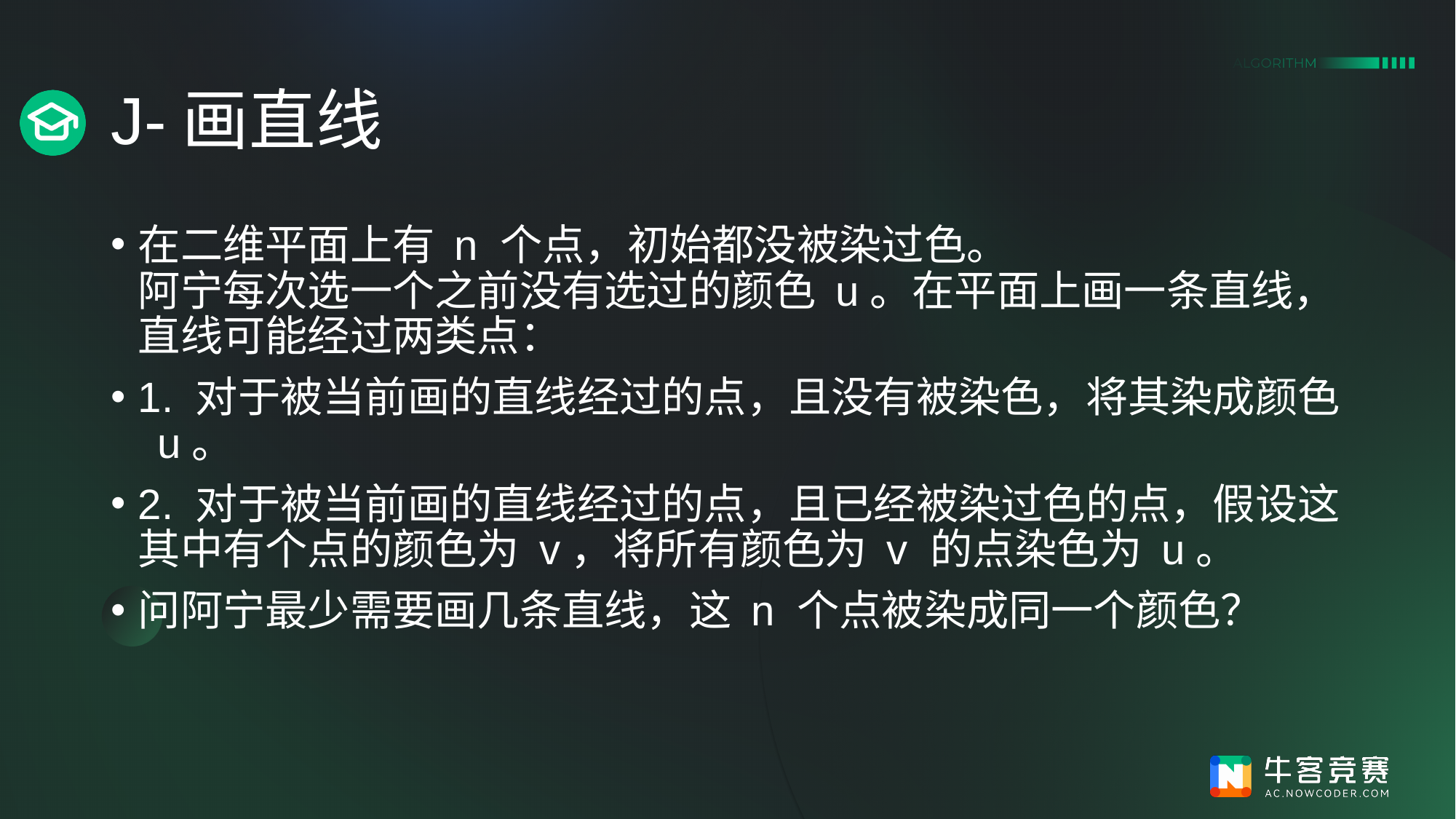

# J-画直线
在二维平面上有 n 个点，初始都没被染过色。
阿宁每次选一个之前没有选过的颜色 u。在平面上画一条直线，直线可能经过两类点：
1. 对于被当前画的直线经过的点，且没有被染色，将其染成颜色 u。
2. 对于被当前画的直线经过的点，且已经被染过色的点，假设这其中有个点的颜色为 v，将所有颜色为 v 的点染色为 u。
问阿宁最少需要画几条直线，这 n 个点被染成同一个颜色？